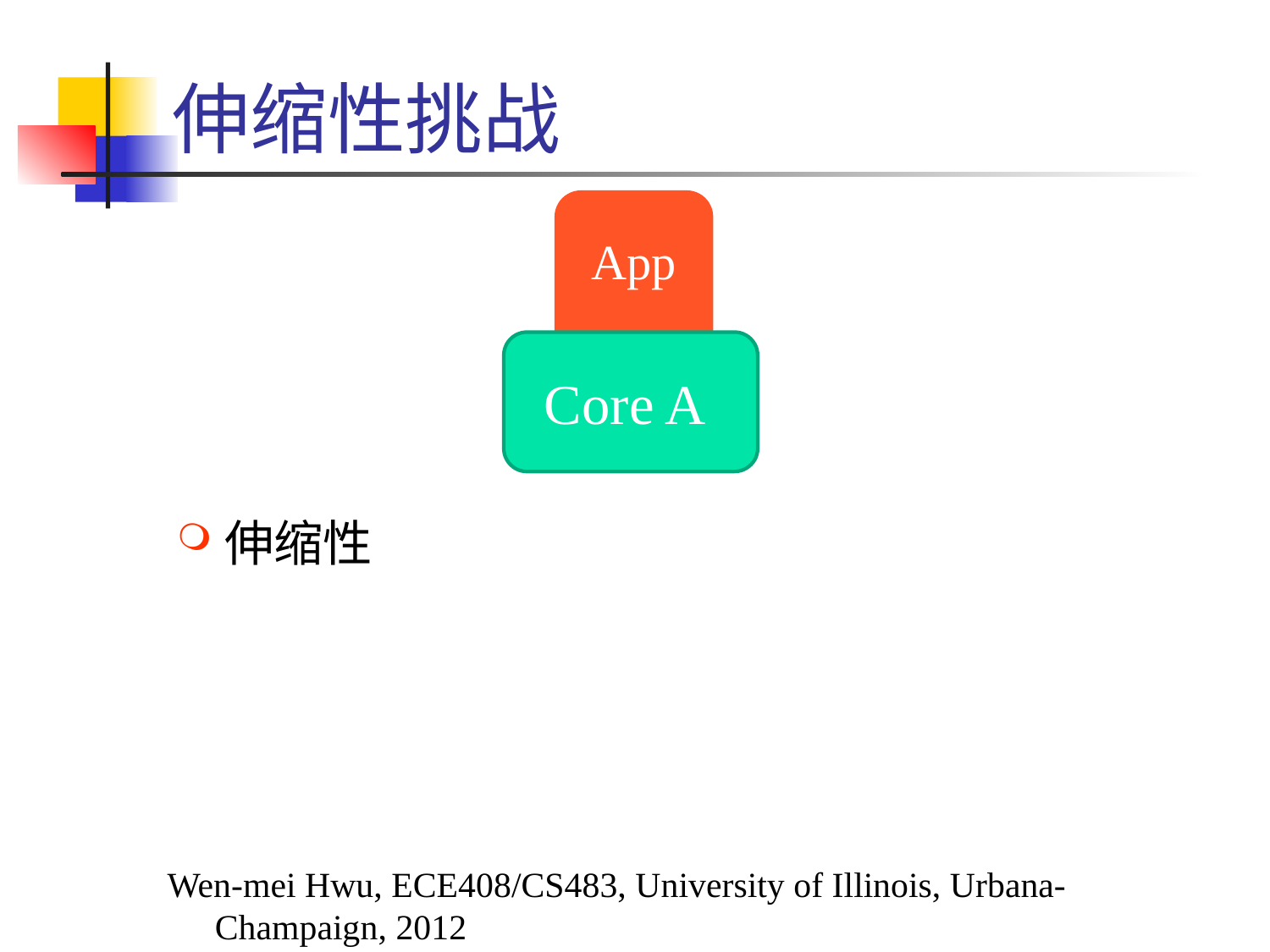

# 伸缩性挑战
App

Core A
伸缩性
Wen-mei Hwu, ECE408/CS483, University of Illinois, Urbana-Champaign, 2012